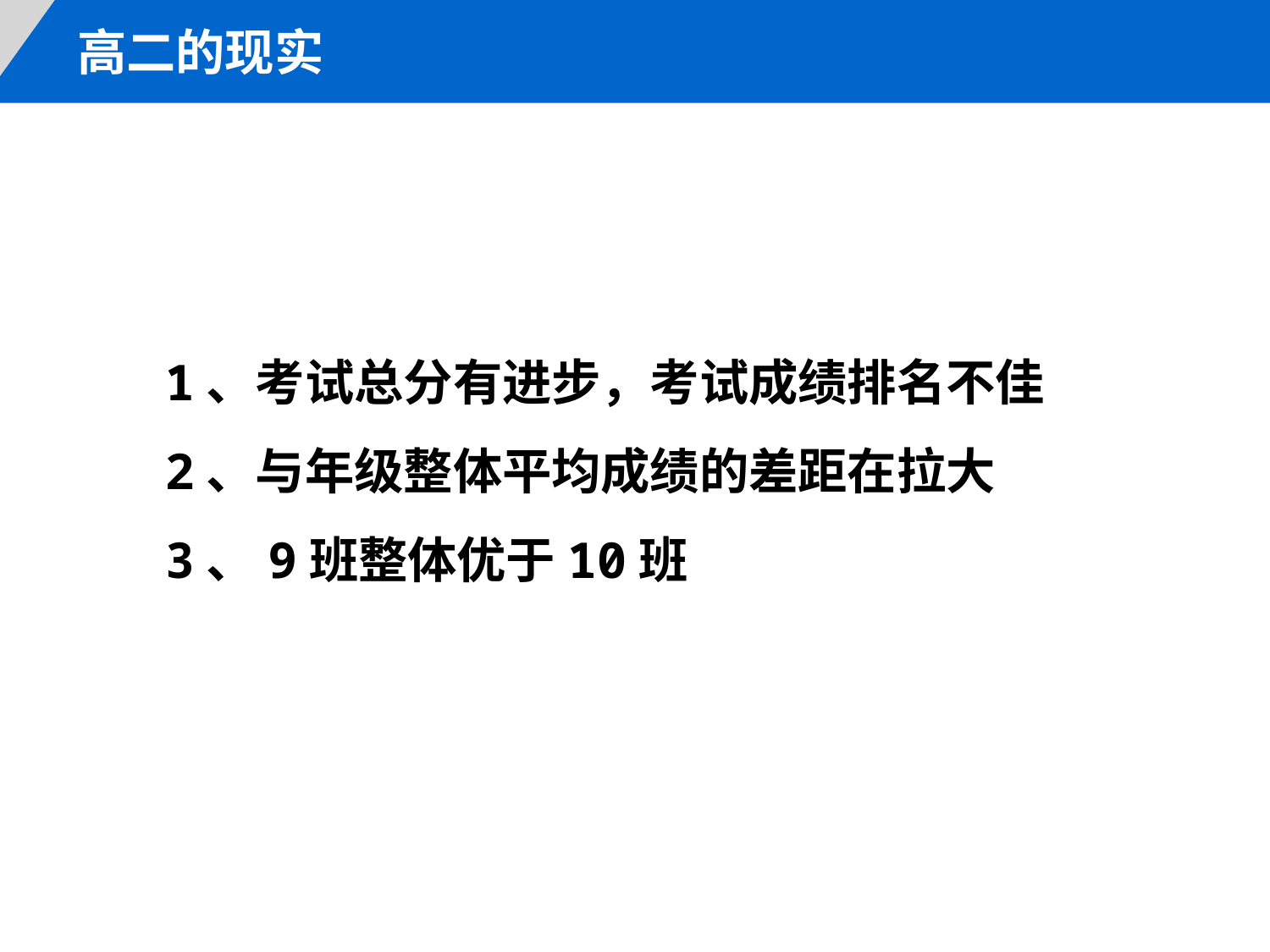

高二的现实
   1、考试总分有进步，考试成绩排名不佳
   2、与年级整体平均成绩的差距在拉大
   3、9班整体优于10班